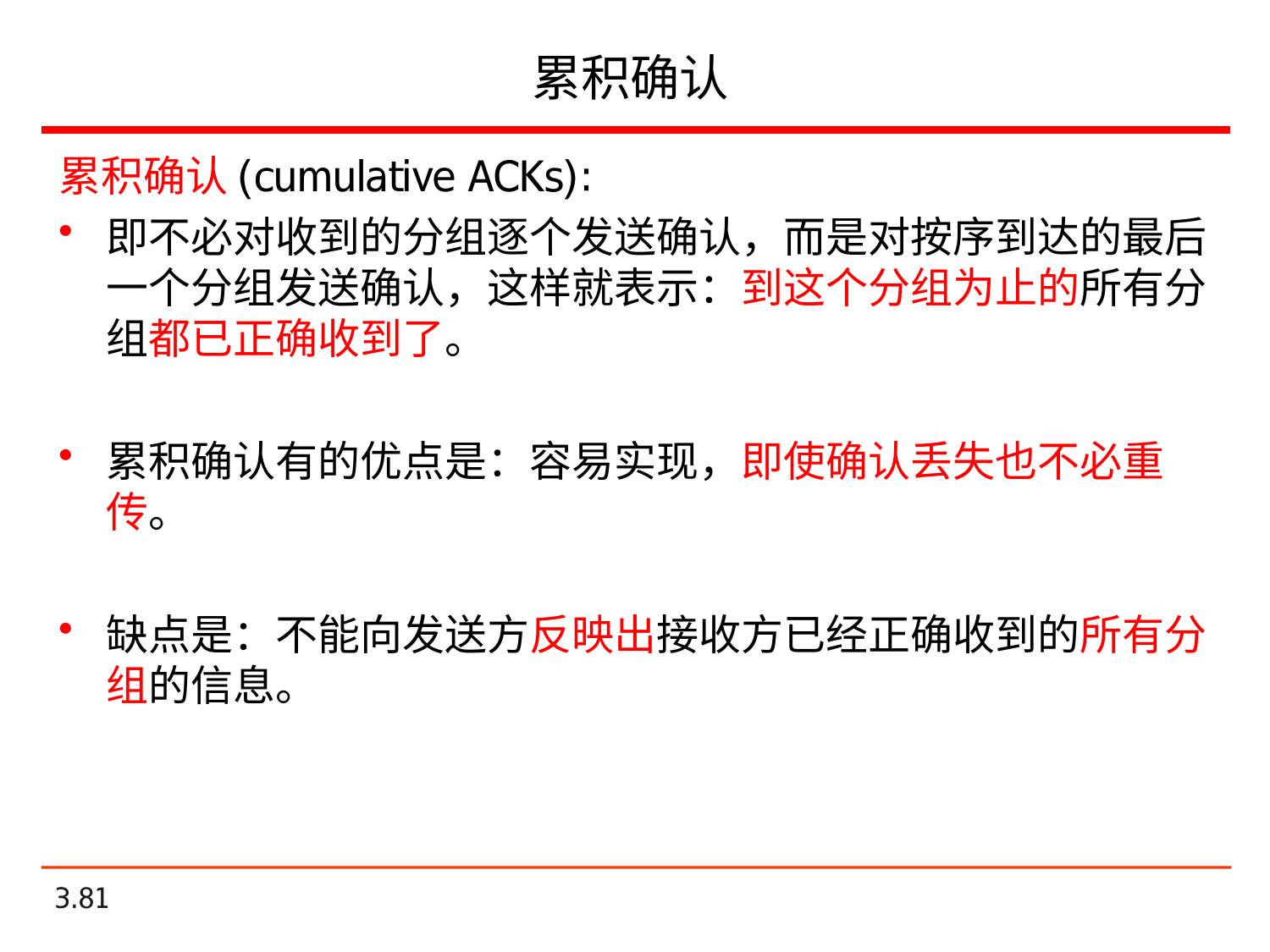

# 累积确认
累积确认(cumulative ACKs):
即不必对收到的分组逐个发送确认，而是对按序到达的最后一个分组发送确认，这样就表示：到这个分组为止的所有分组都已正确收到了。

累积确认有的优点是：容易实现，即使确认丢失也不必重传。

缺点是：不能向发送方反映出接收方已经正确收到的所有分组的信息。